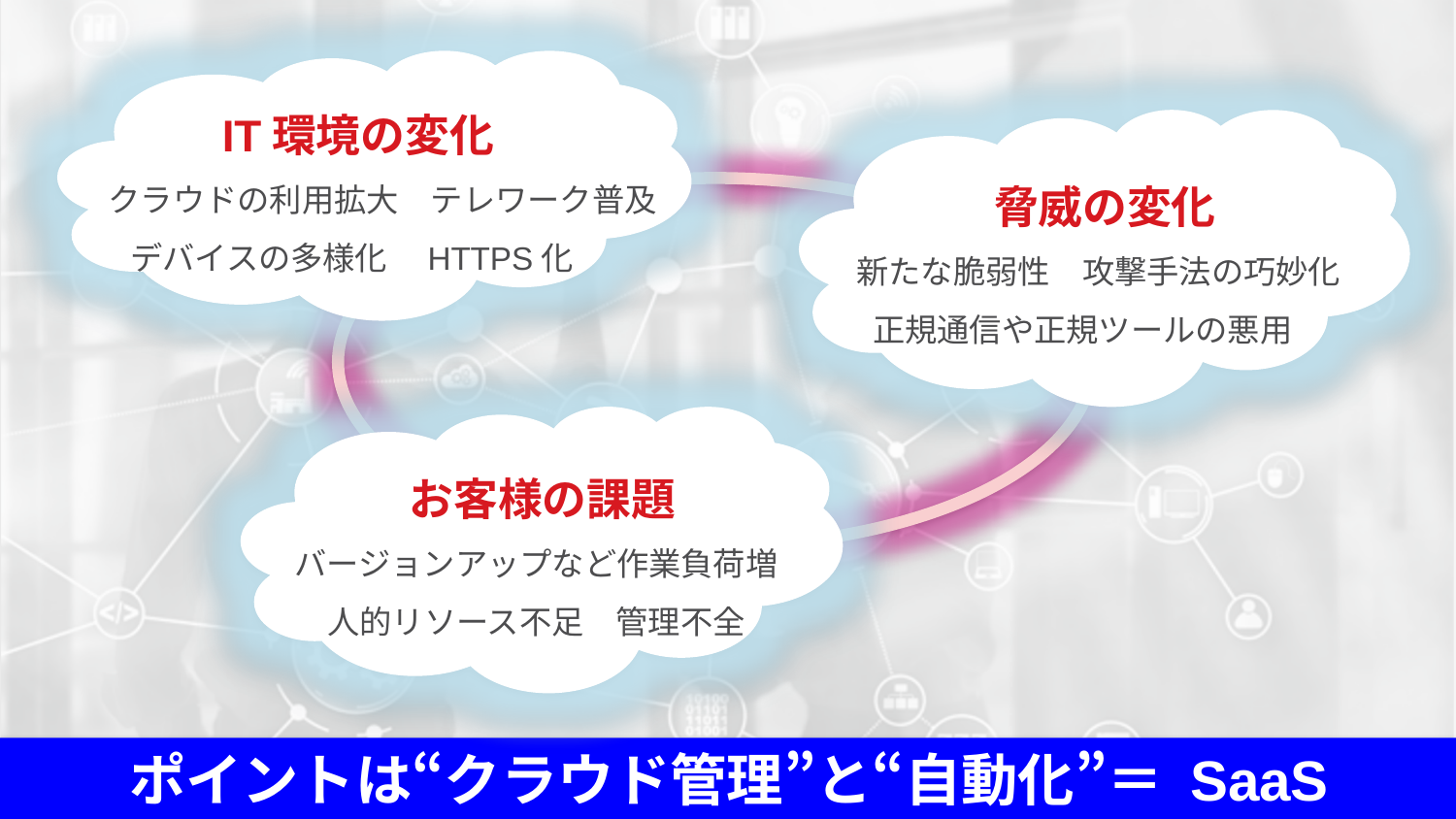

IT環境の変化
   　クラウドの利用拡大　テレワーク普及
デバイスの多様化　HTTPS化
　脅威の変化
　新たな脆弱性　攻撃手法の巧妙化
正規通信や正規ツールの悪用

　お客様の課題
　　バージョンアップなど作業負荷増
　人的リソース不足　管理不全
ポイントは“クラウド管理”と“自動化”＝ SaaS